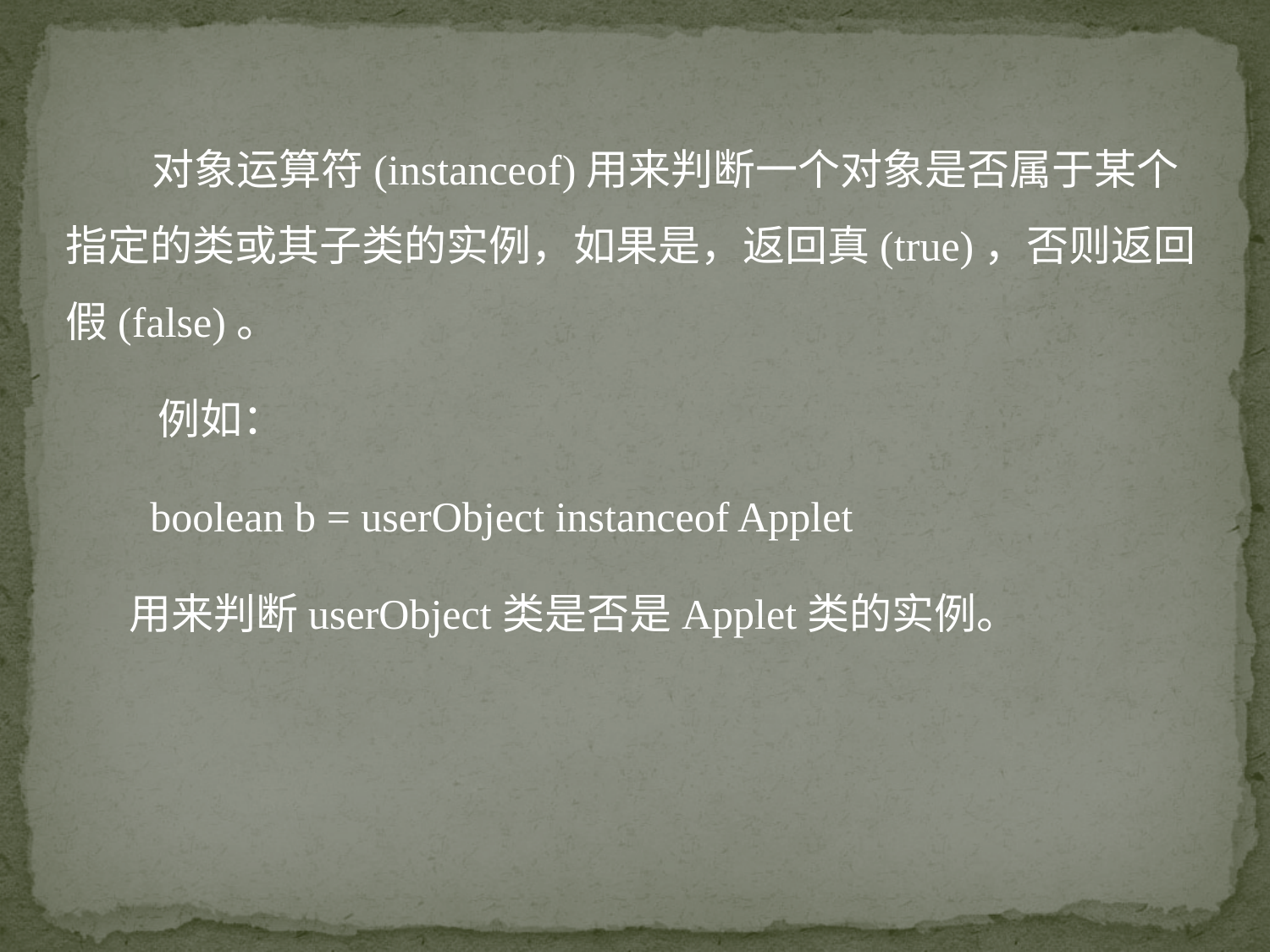

对象运算符(instanceof)用来判断一个对象是否属于某个指定的类或其子类的实例，如果是，返回真(true)，否则返回假(false)。
  例如：
  boolean b = userObject instanceof Applet
用来判断userObject类是否是Applet类的实例。